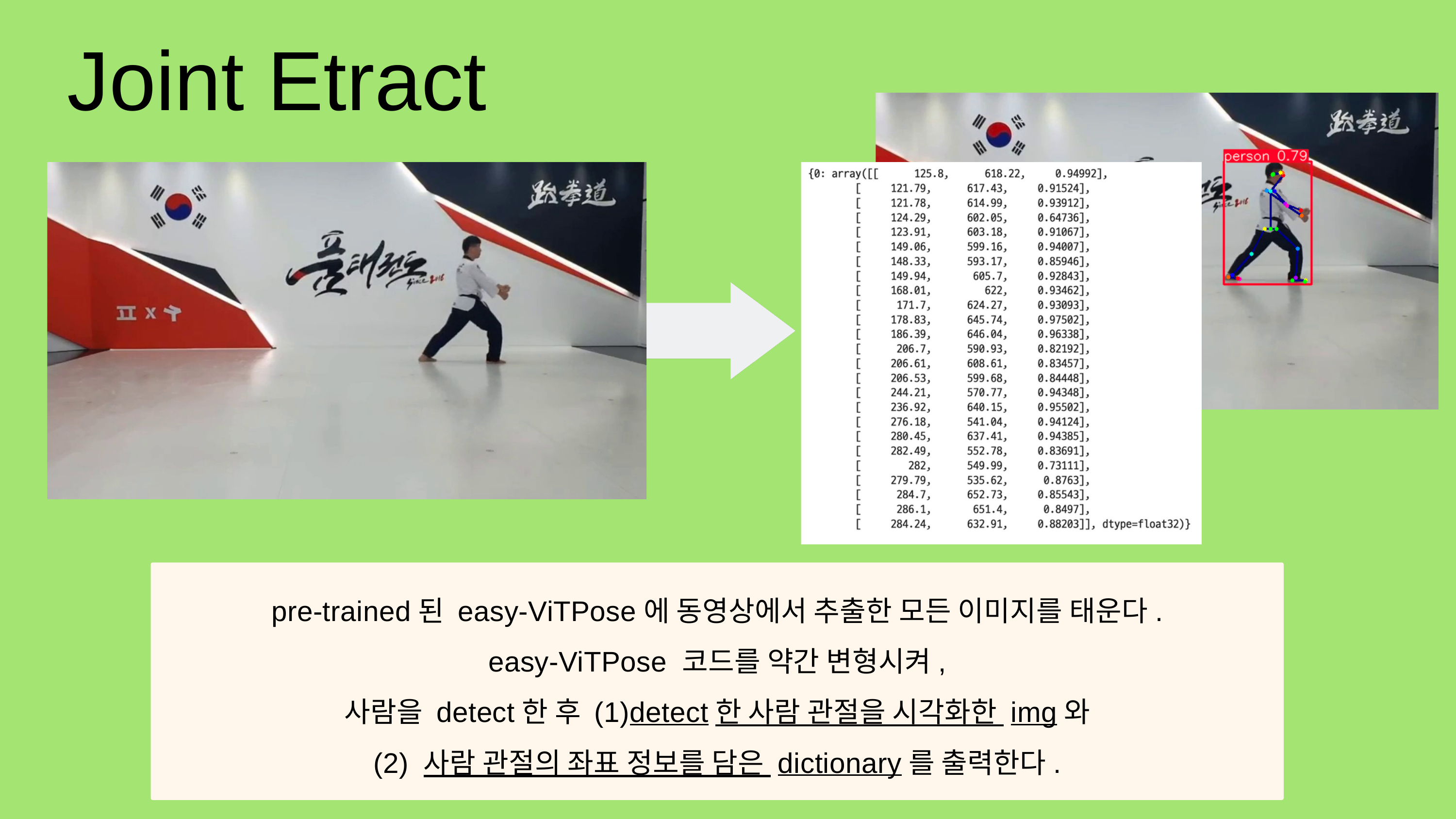

Joint Etract

pre-trained된 easy-ViTPose에 동영상에서 추출한 모든 이미지를 태운다.
easy-ViTPose 코드를 약간 변형시켜,
사람을 detect한 후 (1)detect한 사람 관절을 시각화한 img와
(2) 사람 관절의 좌표 정보를 담은 dictionary를 출력한다.